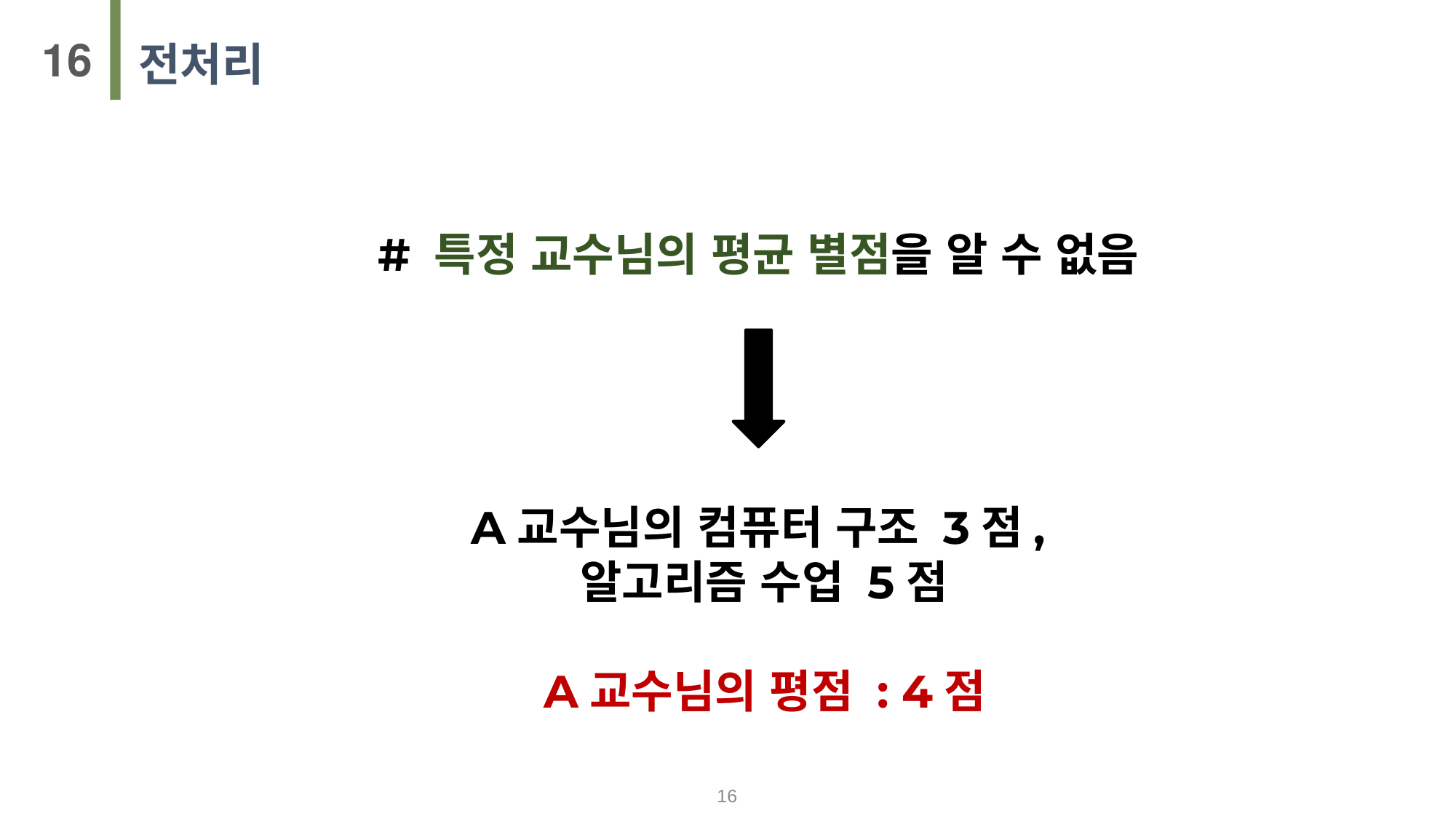

16
전처리

# 특정 교수님의 평균 별점을 알 수 없음

A교수님의 컴퓨터 구조 3점,
 알고리즘 수업 5점

 A교수님의 평점 : 4점

16